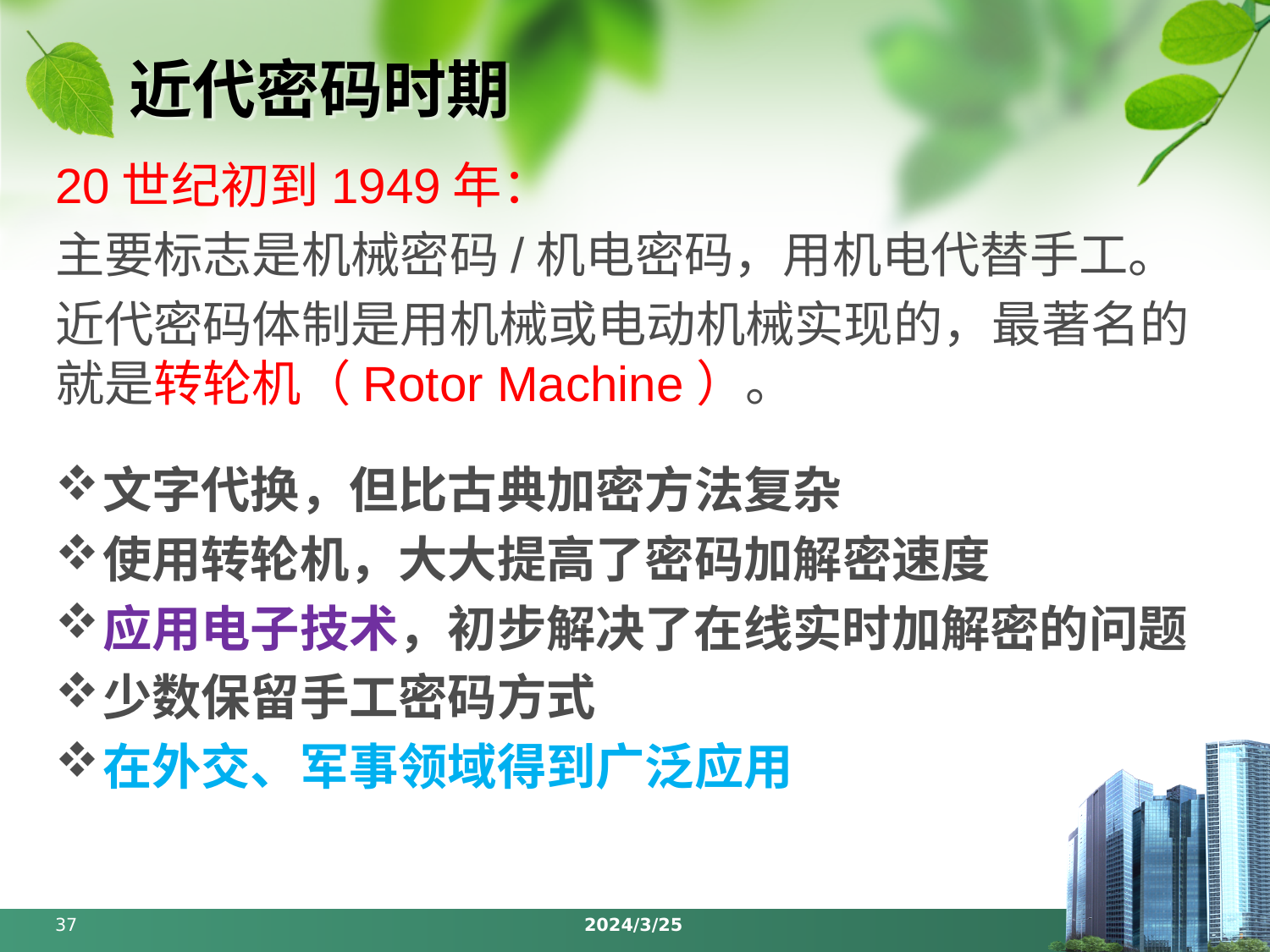

# 近代密码时期
20世纪初到1949年：
主要标志是机械密码/机电密码，用机电代替手工。
近代密码体制是用机械或电动机械实现的，最著名的就是转轮机（Rotor Machine）。
文字代换，但比古典加密方法复杂
使用转轮机，大大提高了密码加解密速度
应用电子技术，初步解决了在线实时加解密的问题
少数保留手工密码方式
在外交、军事领域得到广泛应用
37
2024/3/25